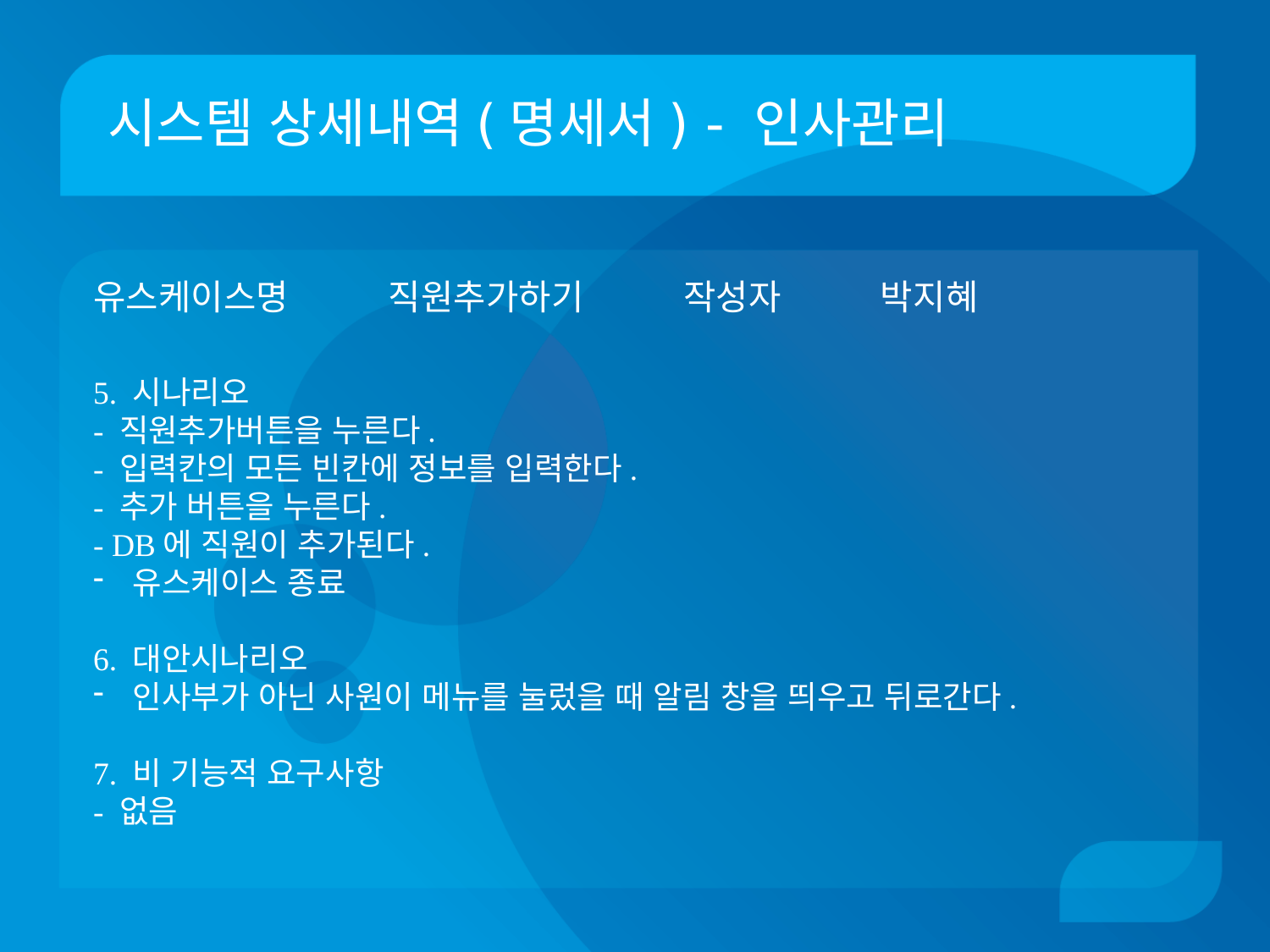

# 시스템 상세내역(명세서) - 인사관리
유스케이스명          직원추가하기          작성자          박지혜
5. 시나리오
- 직원추가버튼을 누른다.
- 입력칸의 모든 빈칸에 정보를 입력한다.
- 추가 버튼을 누른다.
- DB에 직원이 추가된다.
유스케이스 종료

6. 대안시나리오
인사부가 아닌 사원이 메뉴를 눌렀을 때 알림 창을 띄우고 뒤로간다.

7. 비 기능적 요구사항
- 없음